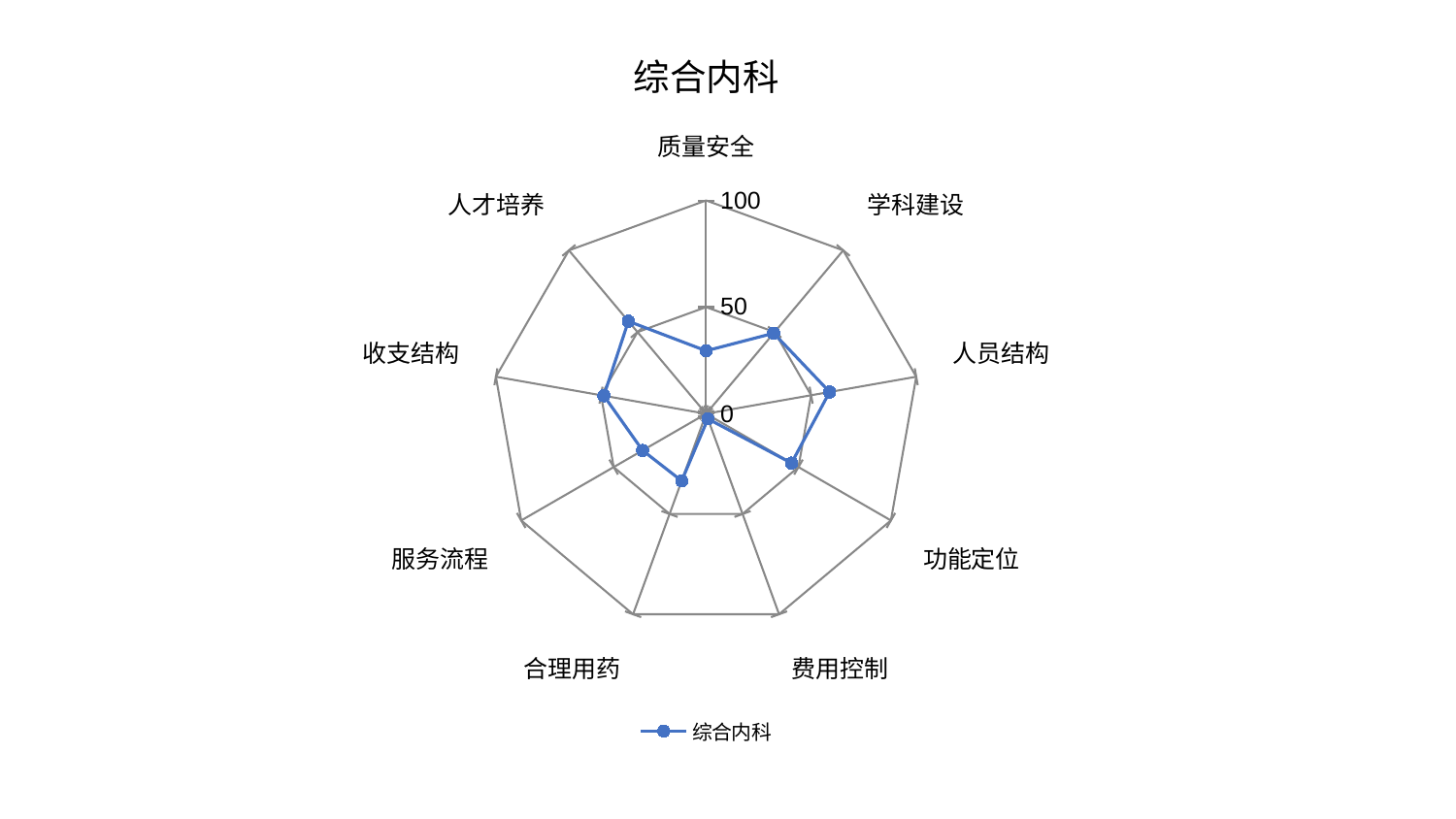

### Chart: 综合内科

| Category | 综合内科 |
|---|---|
| 质量安全 | 29.522762576182572 |
| 学科建设 | 49.29323671958719 |
| 人员结构 | 58.79947939255929 |
| 功能定位 | 46.237460522974956 |
| 费用控制 | 2.546348804640525 |
| 合理用药 | 33.47014423837288 |
| 服务流程 | 34.37263632845306 |
| 收支结构 | 48.653246606060755 |
| 人才培养 | 56.63451823323475 |
122